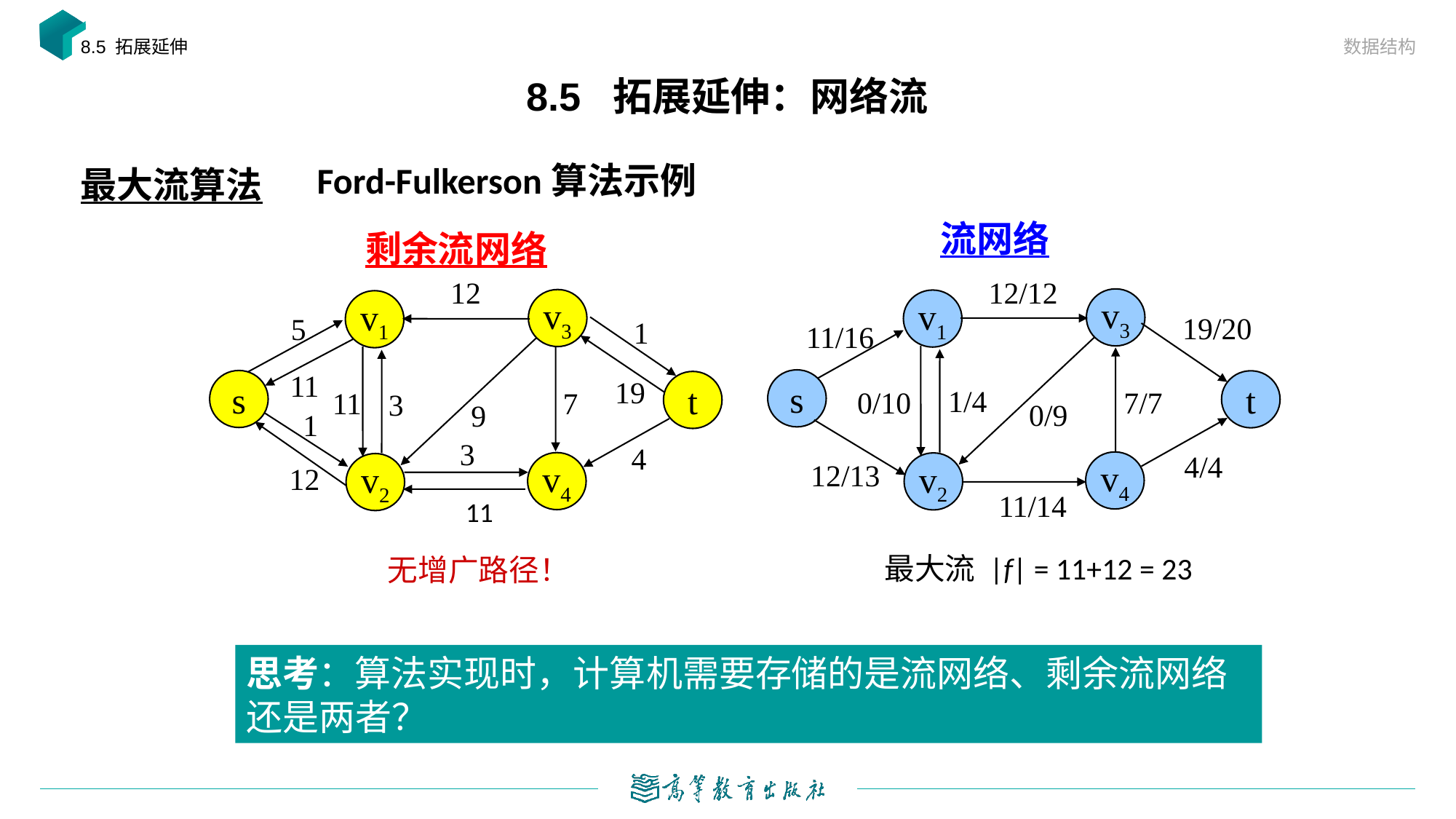

数据结构
8.5 拓展延伸
# 8.5  拓展延伸：网络流
最大流算法

Ford-Fulkerson算法示例
流网络
剩余流网络
12/12
12
v3
v3
v1
v1
19/20
5
1
11/16

11
19
s
s
t
t
1/4
0/10
7/7
7
11
3
0/9
9
1

3
4
4/4
12/13
v4
v4
v2
v2
12

11/14

11
最大流 |f| = 11+12 = 23
无增广路径！
思考：算法实现时，计算机需要存储的是流网络、剩余流网络还是两者？